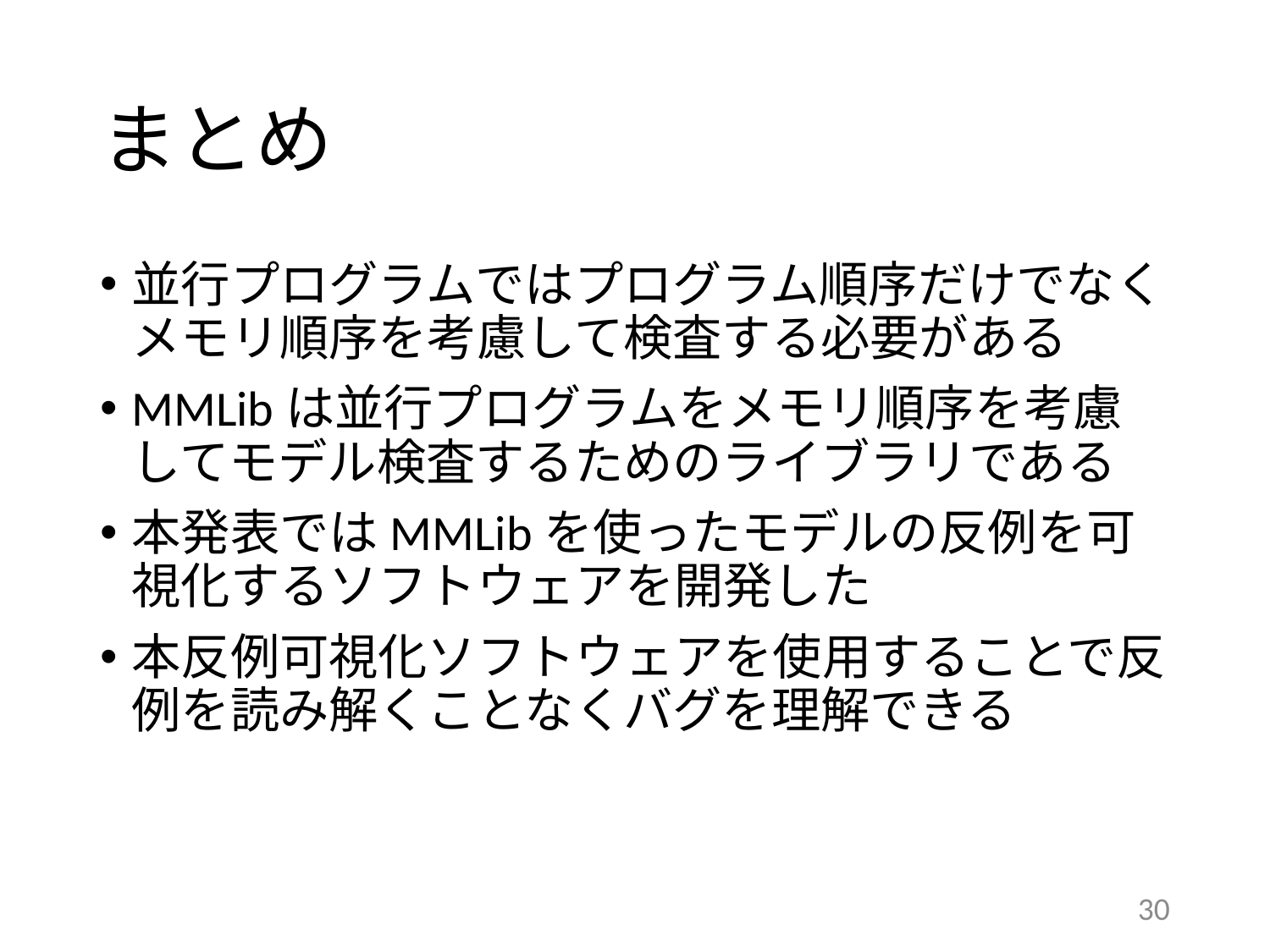

# まとめ
並行プログラムではプログラム順序だけでなくメモリ順序を考慮して検査する必要がある
MMLibは並行プログラムをメモリ順序を考慮してモデル検査するためのライブラリである
本発表ではMMLibを使ったモデルの反例を可視化するソフトウェアを開発した
本反例可視化ソフトウェアを使用することで反例を読み解くことなくバグを理解できる
30